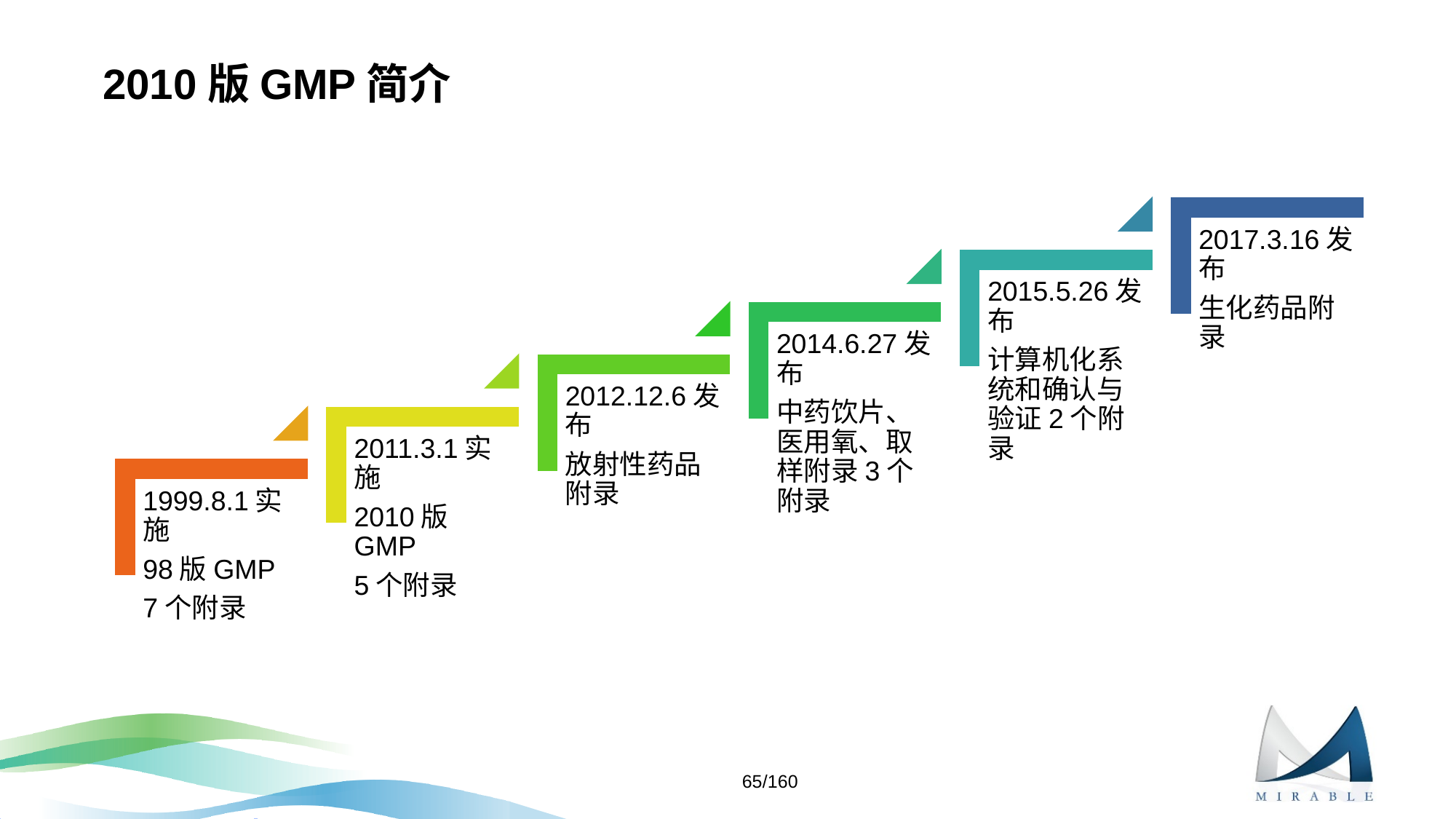

# 2010版GMP简介
1999.8.1实施
98版GMP
7个附录

2011.3.1实施
2010版GMP
5个附录
2012.12.6发布
放射性药品附录
2014.6.27发布
中药饮片、医用氧、取样附录3个附录
2015.5.26发布
计算机化系统和确认与验证2个附录
2017.3.16发布
生化药品附录
65/160